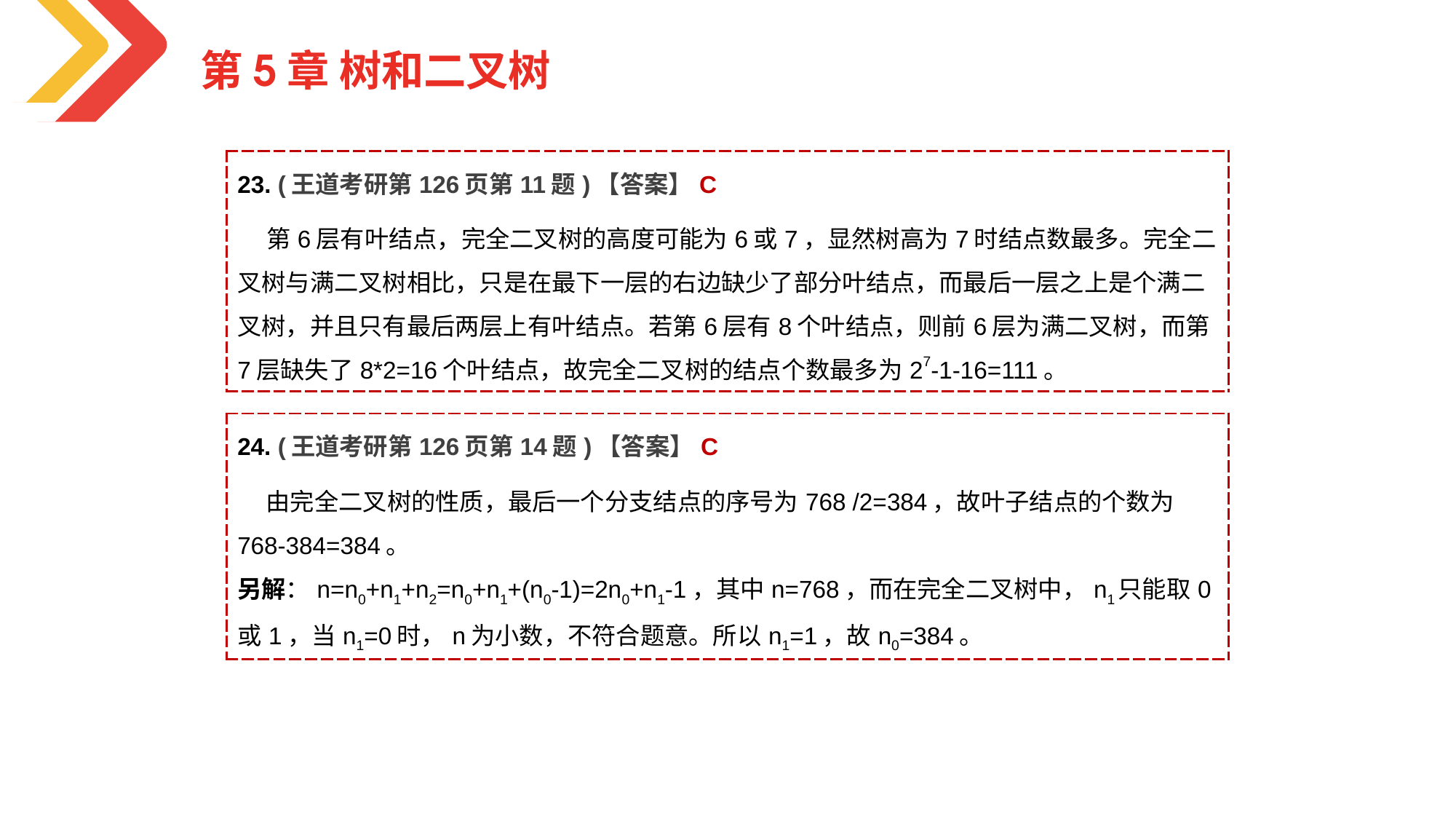

第5章 树和二叉树
| 23. (王道考研第126页第11题)【答案】C |
| --- |
| 第6层有叶结点，完全二叉树的高度可能为6或7，显然树高为7时结点数最多。完全二叉树与满二叉树相比，只是在最下一层的右边缺少了部分叶结点，而最后一层之上是个满二叉树，并且只有最后两层上有叶结点。若第6层有8个叶结点，则前6层为满二叉树，而第7层缺失了8\*2=16个叶结点，故完全二叉树的结点个数最多为27-1-16=111。 |
| 24. (王道考研第126页第14题)【答案】C |
| --- |
| 由完全二叉树的性质，最后一个分支结点的序号为768 /2=384，故叶子结点的个数为768-384=384。 另解：n=n0+n1+n2=n0+n1+(n0-1)=2n0+n1-1，其中n=768，而在完全二叉树中，n1只能取0或1，当n1=0时，n为小数，不符合题意。所以n1=1，故n0=384。 |